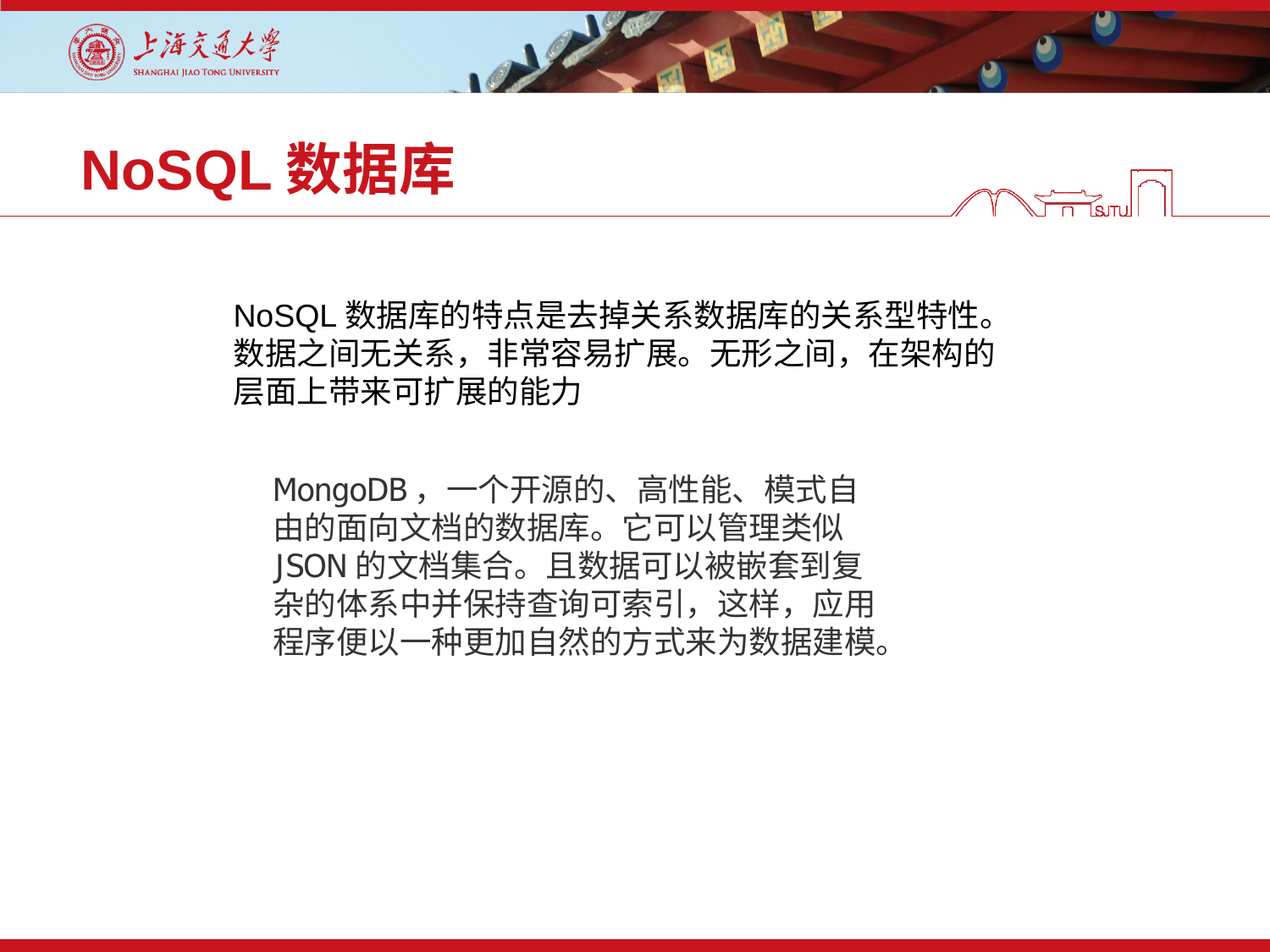

# NoSQL数据库
NoSQL数据库的特点是去掉关系数据库的关系型特性。数据之间无关系，非常容易扩展。无形之间，在架构的层面上带来可扩展的能力
MongoDB，一个开源的、高性能、模式自由的面向文档的数据库。它可以管理类似JSON的文档集合。且数据可以被嵌套到复杂的体系中并保持查询可索引，这样，应用程序便以一种更加自然的方式来为数据建模。